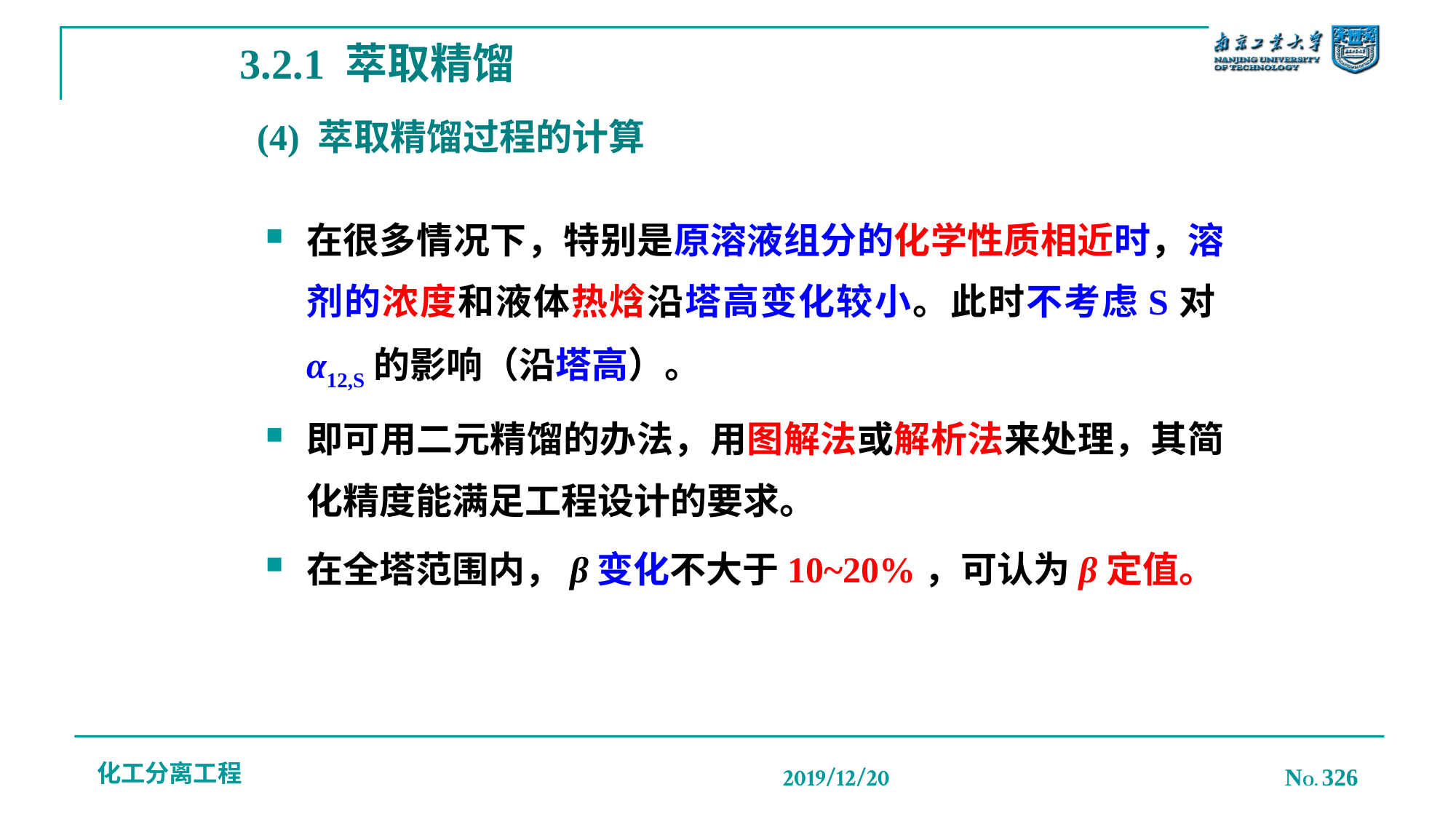

3.2.1 萃取精馏

# (4) 萃取精馏过程的计算

在很多情况下，特别是原溶液组分的化学性质相近时，溶剂的浓度和液体热焓沿塔高变化较小。此时不考虑S对α12,S的影响（沿塔高）。
即可用二元精馏的办法，用图解法或解析法来处理，其简化精度能满足工程设计的要求。
在全塔范围内，β变化不大于10~20%，可认为β定值。
化工分离工程
NO. 326
2019/12/20